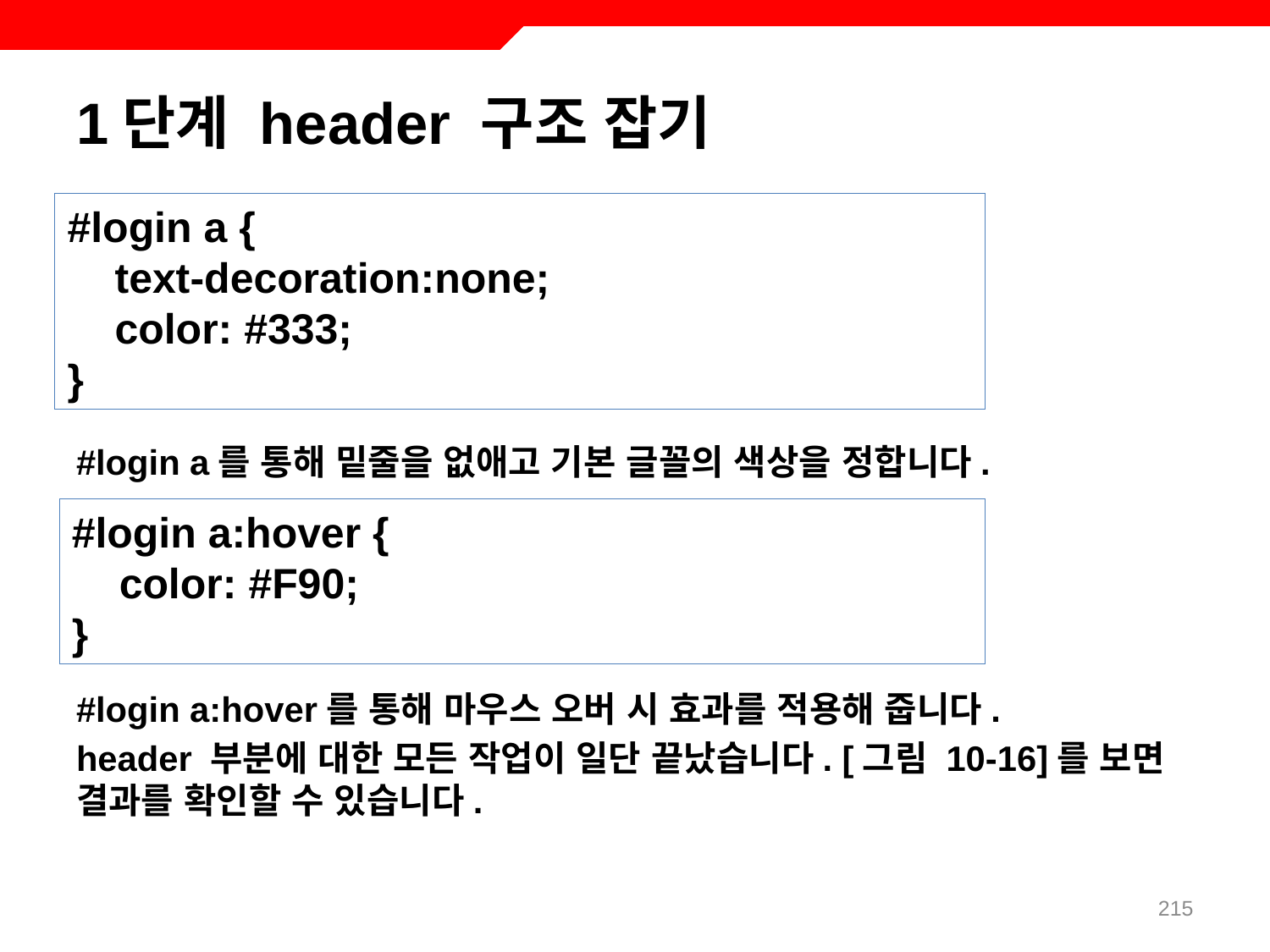

# 1단계 header 구조 잡기

#login a를 통해 밑줄을 없애고 기본 글꼴의 색상을 정합니다.

#login a:hover를 통해 마우스 오버 시 효과를 적용해 줍니다.
header 부분에 대한 모든 작업이 일단 끝났습니다. [그림 10-16]를 보면 결과를 확인할 수 있습니다.

#login a {
    text-decoration:none;
    color: #333;
}
#login a:hover {
    color: #F90;
}
215